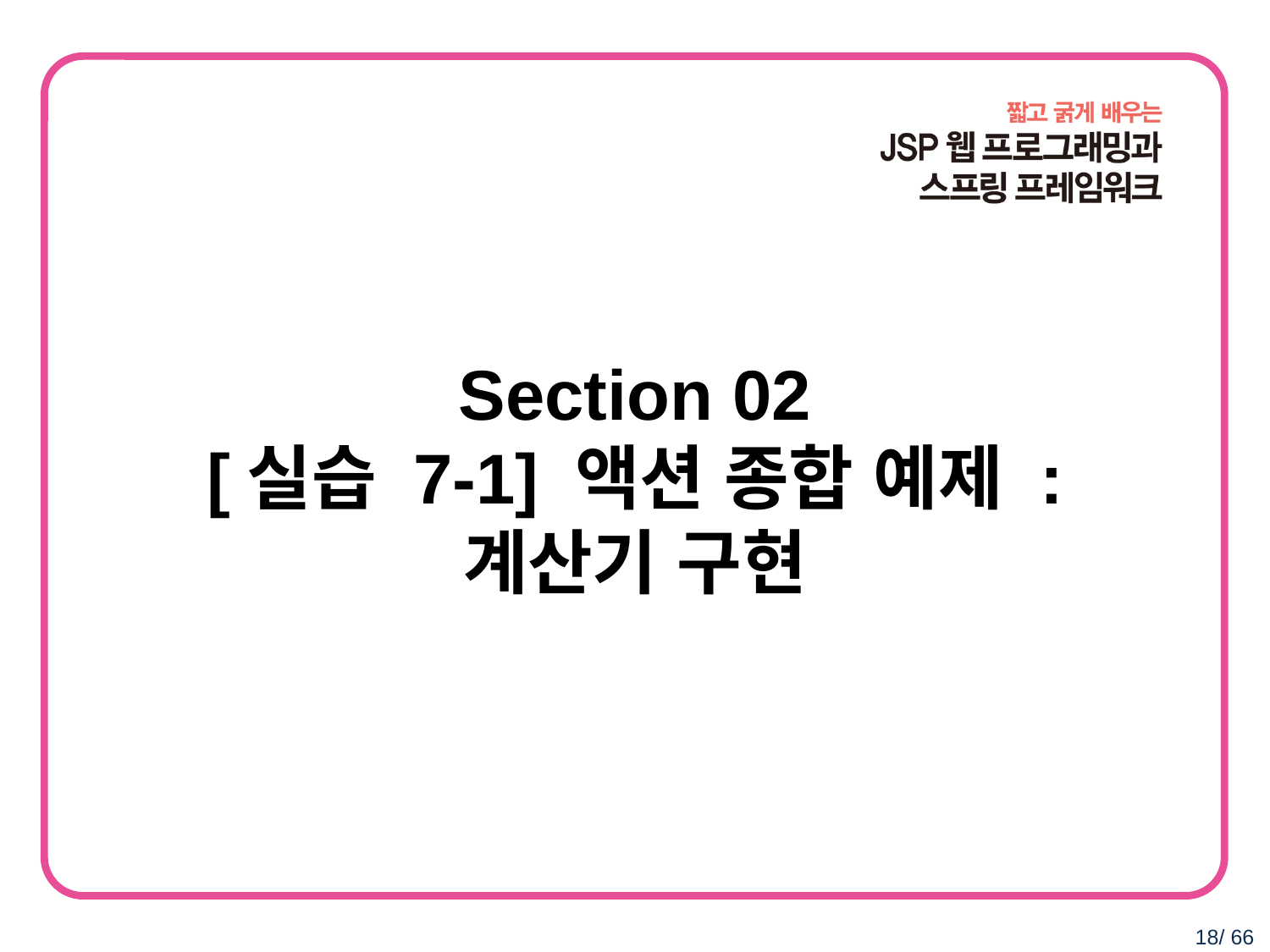

Section 02
[실습 7-1] 액션 종합 예제 :
계산기 구현